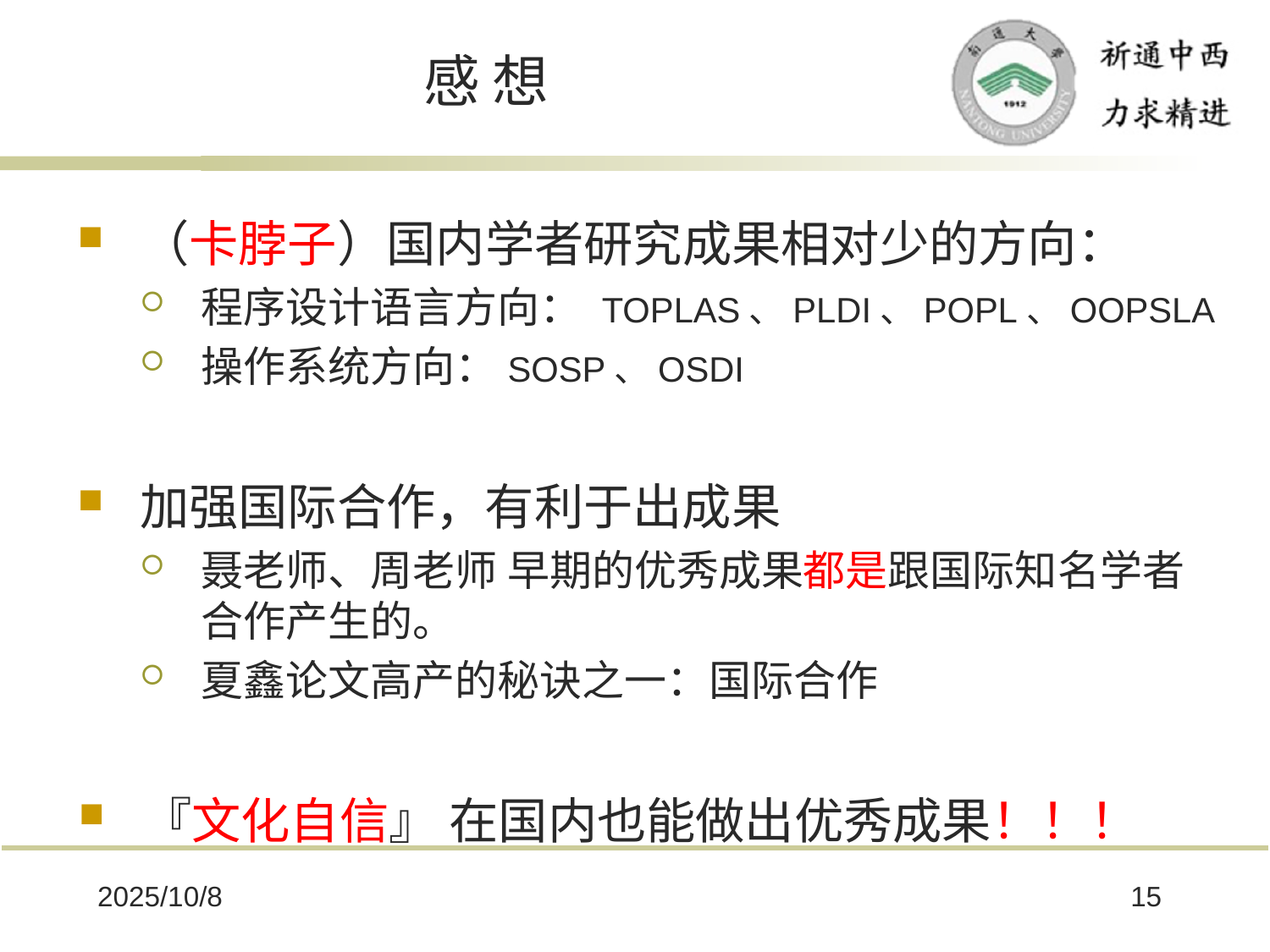

# 感 想
（卡脖子）国内学者研究成果相对少的方向：
程序设计语言方向： TOPLAS、PLDI、POPL、OOPSLA
操作系统方向：SOSP、OSDI

加强国际合作，有利于出成果
聂老师、周老师 早期的优秀成果都是跟国际知名学者合作产生的。
夏鑫论文高产的秘诀之一：国际合作

『文化自信』 在国内也能做出优秀成果！！！
2025/10/8
15